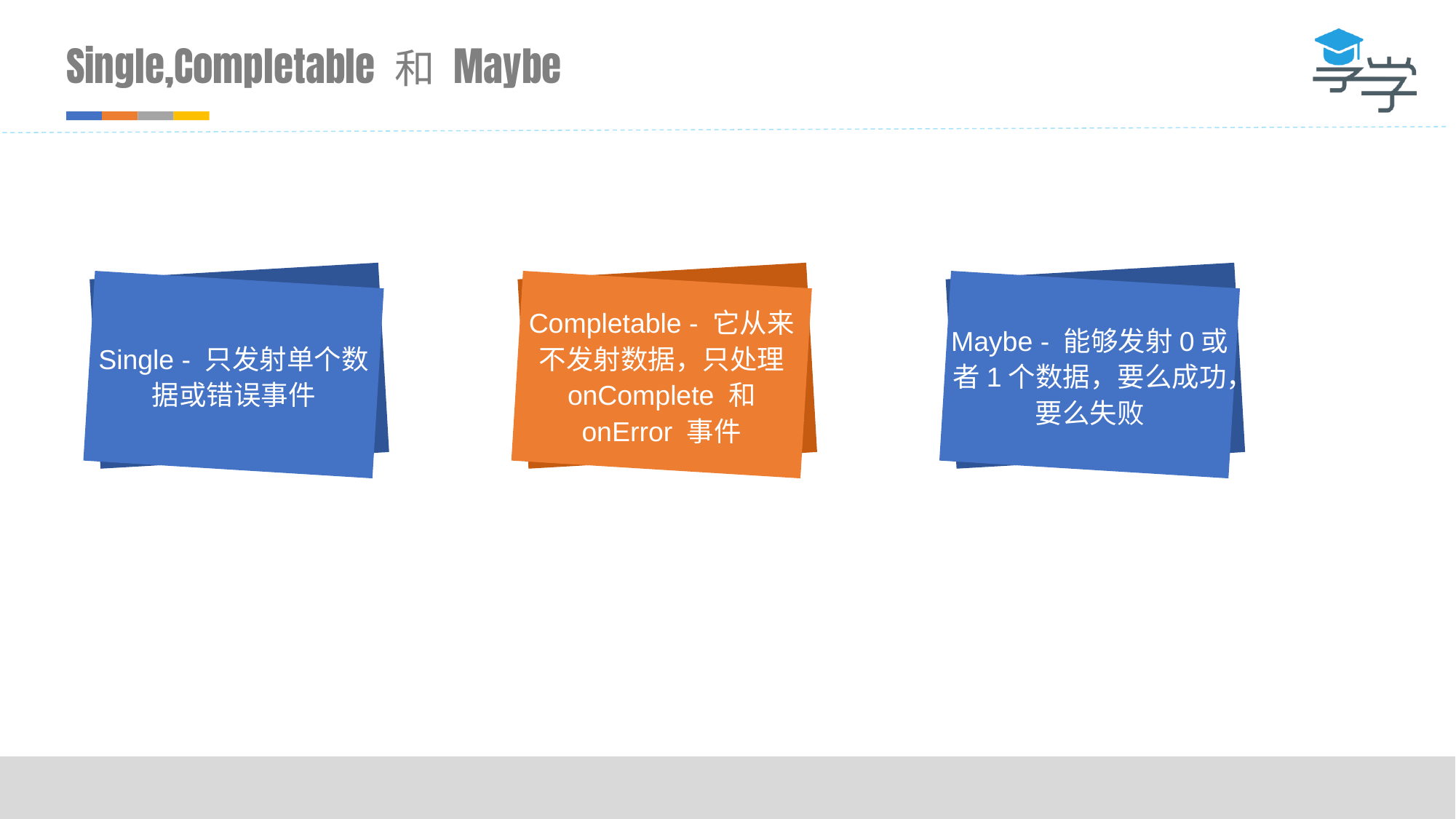

Single,Completable 和 Maybe

Single - 只发射单个数据或错误事件

Completable - 它从来不发射数据，只处理 onComplete 和 onError 事件

Maybe - 能够发射0或者1个数据，要么成功，要么失败